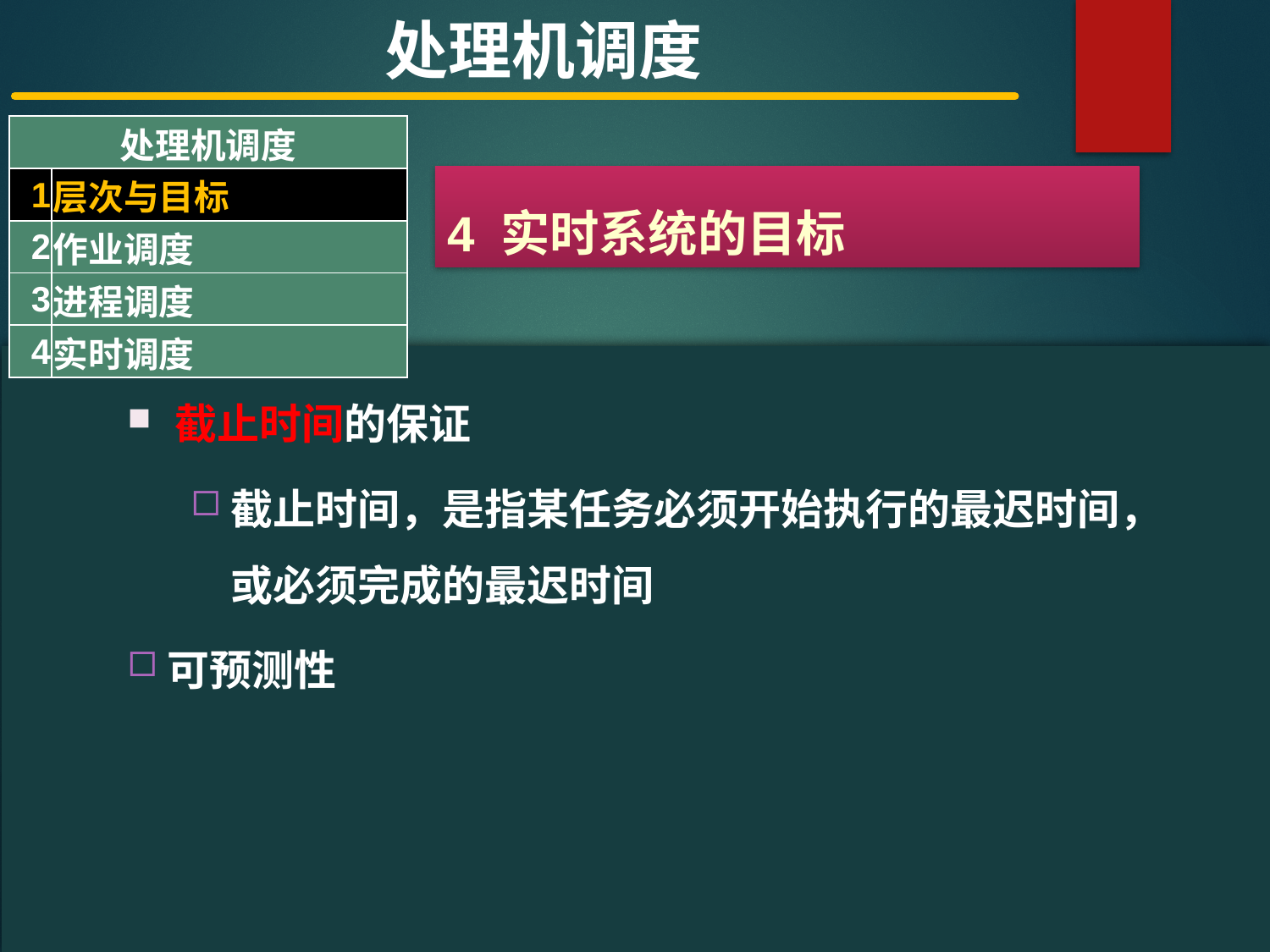

处理机调度
| 处理机调度 |  |
| --- | --- |
| 1 | 层次与目标 |
| 2 | 作业调度 |
| 3 | 进程调度 |
| 4 | 实时调度 |
4 实时系统的目标
#
截止时间的保证
截止时间，是指某任务必须开始执行的最迟时间，或必须完成的最迟时间
可预测性